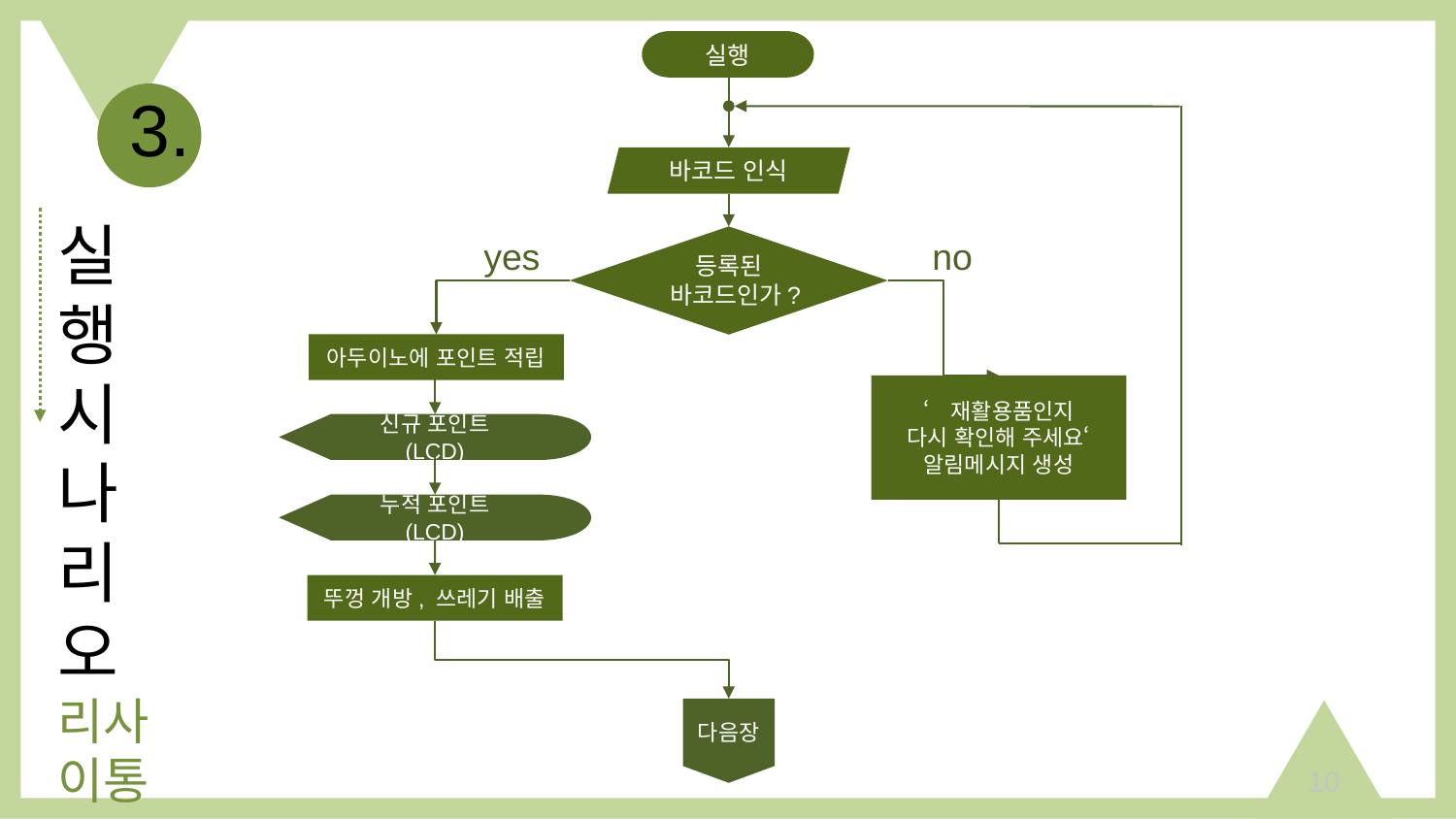

실행

바코드 인식
yes
등록된
바코드인가?
no
아두이노에 포인트 적립
‘재활용품인지
다시 확인해 주세요‘
알림메시지 생성
신규 포인트 (LCD)
누적 포인트 (LCD)
뚜껑 개방, 쓰레기 배출
다음장
3.
# 실행 시나리오 리사이통
10